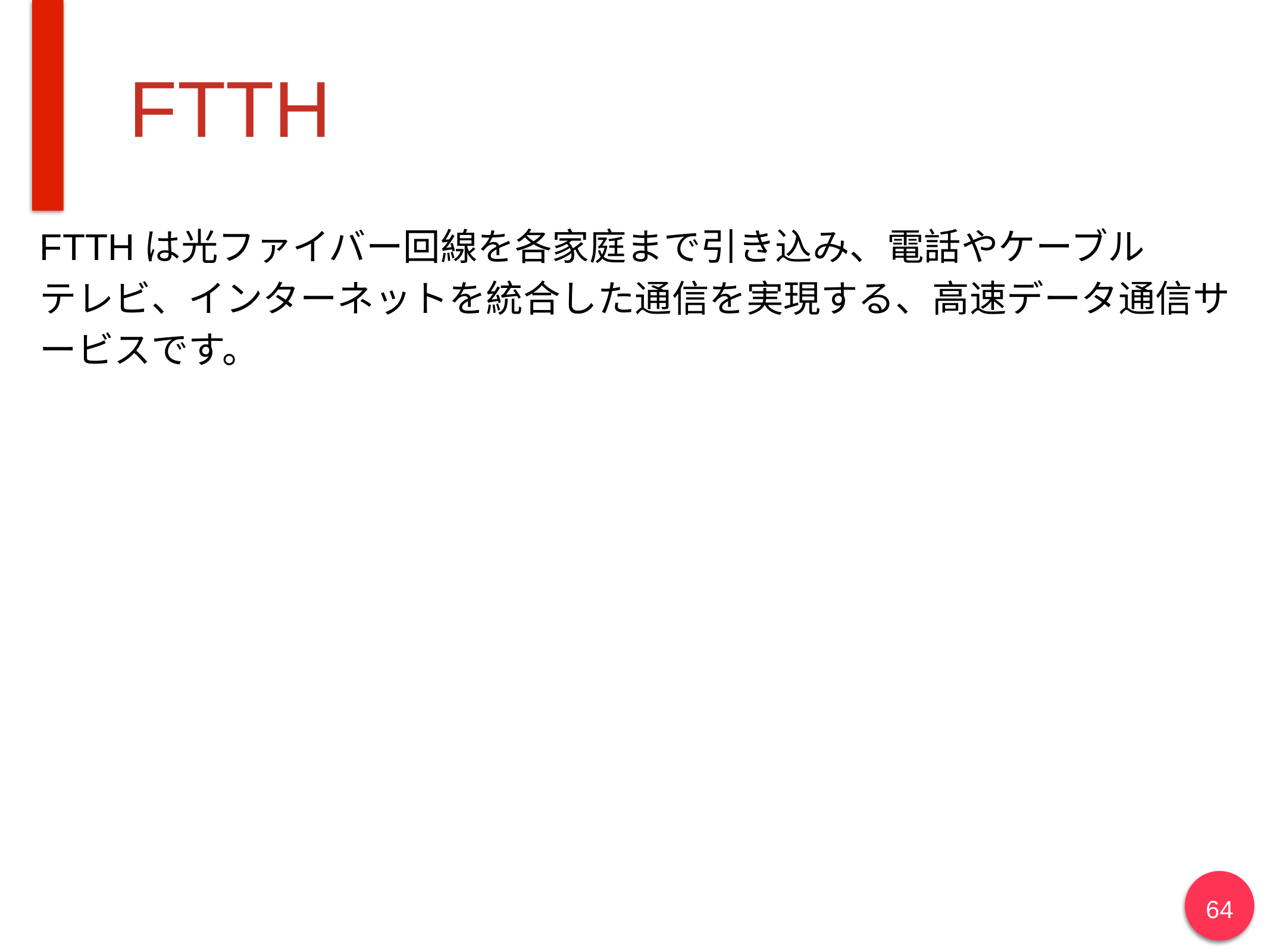

# FTTH
FTTHは光ファイバー回線を各家庭まで引き込み、電話やケーブル
テレビ、インターネットを統合した通信を実現する、高速データ通信サービスです。

64